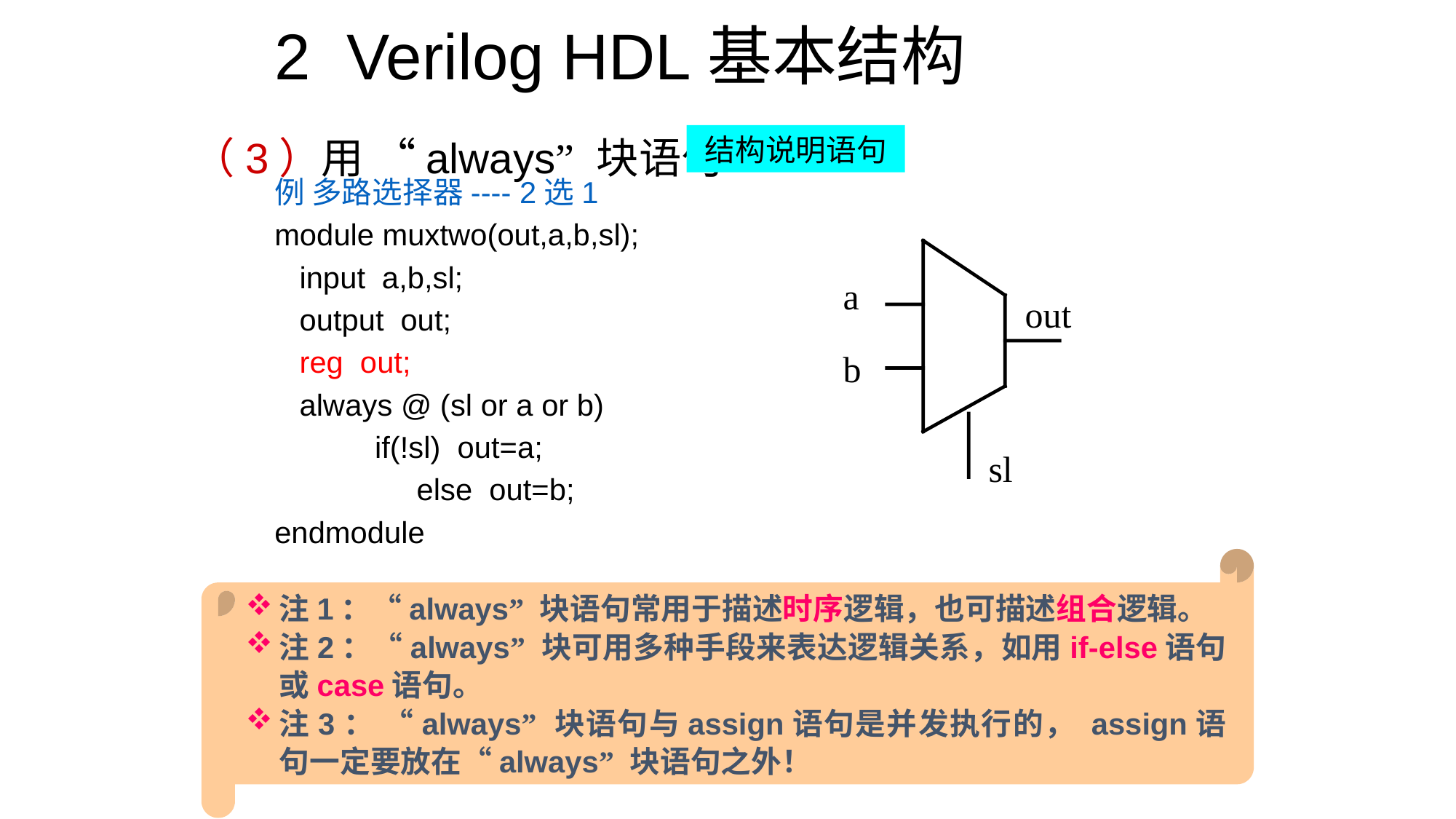

# 2  Verilog HDL基本结构
（3）用 “always” 块语句
结构说明语句
例 多路选择器---- 2选1
module muxtwo(out,a,b,sl);
   input  a,b,sl;
   output  out;
   reg  out;
   always @ (sl or a or b)
            if(!sl)  out=a;
                 else  out=b;
endmodule

a
out

b

sl
注1：“always” 块语句常用于描述时序逻辑，也可描述组合逻辑。
注2：“always” 块可用多种手段来表达逻辑关系，如用if-else语句或case语句。
注3： “always” 块语句与assign语句是并发执行的， assign语句一定要放在“always” 块语句之外！
*